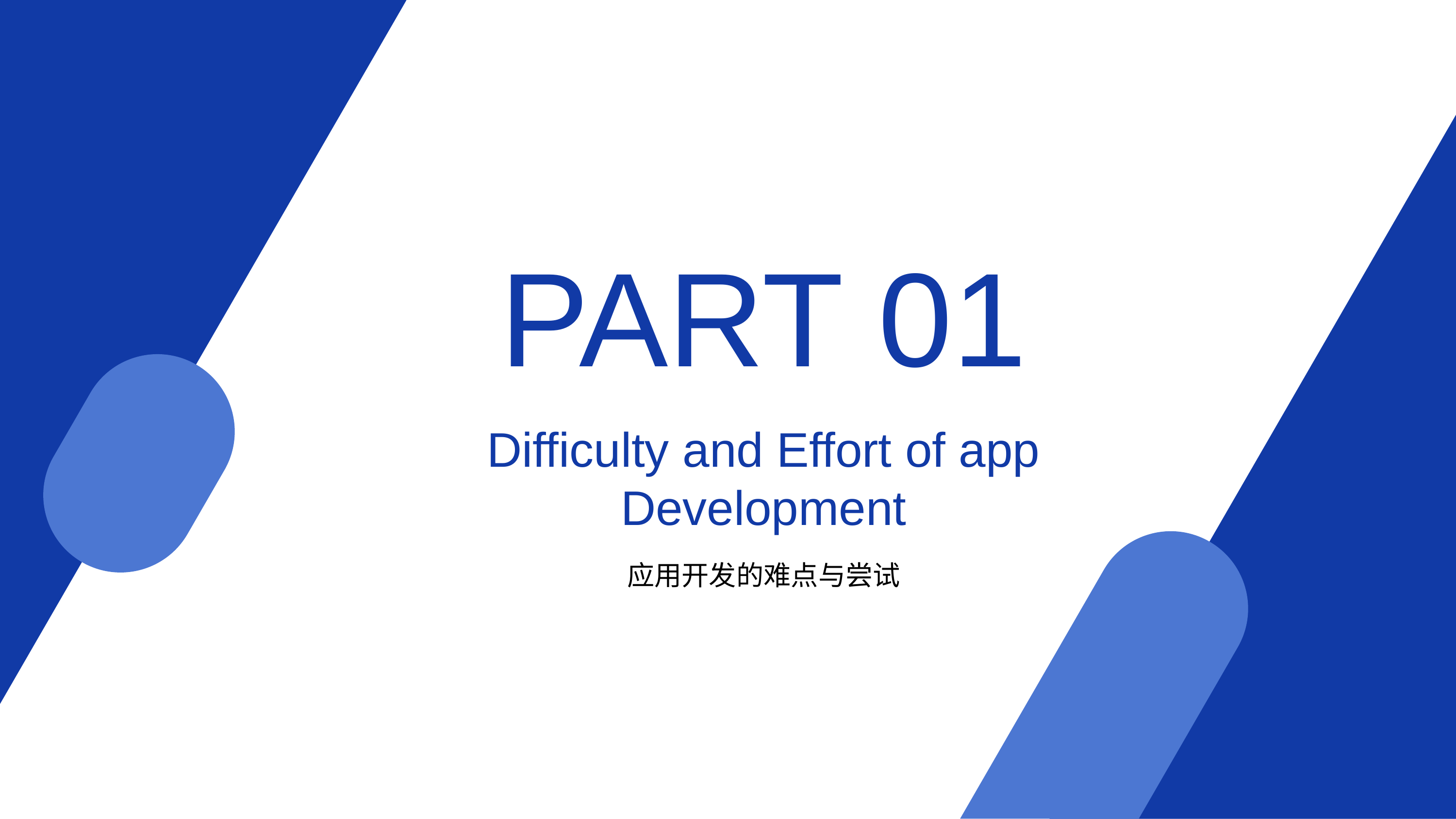

PART 01

Difficulty and Effort of app Development

应用开发的难点与尝试